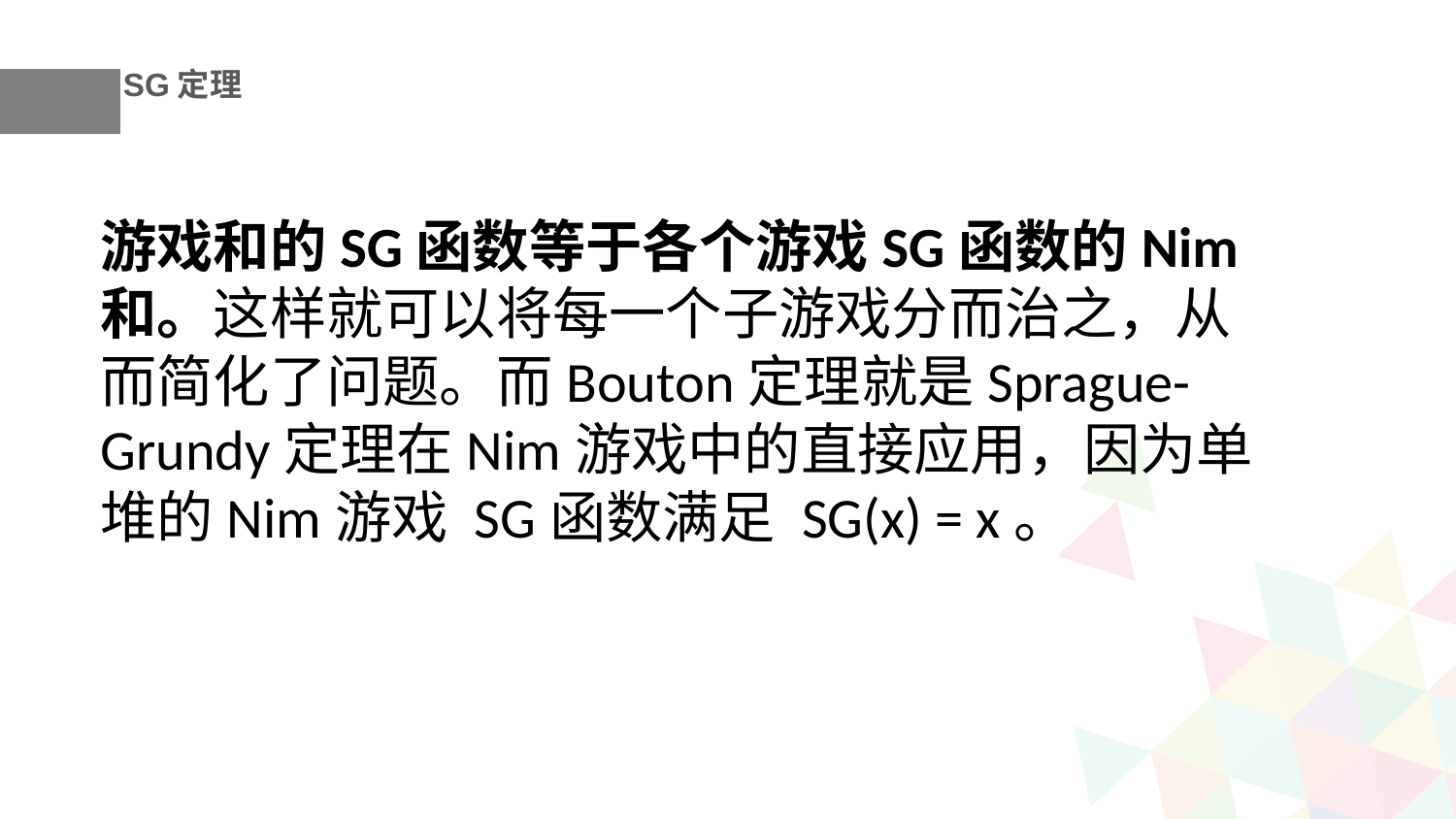

SG定理

游戏和的SG函数等于各个游戏SG函数的Nim和。这样就可以将每一个子游戏分而治之，从而简化了问题。而Bouton定理就是Sprague-Grundy定理在Nim游戏中的直接应用，因为单堆的Nim游戏 SG函数满足 SG(x) = x。